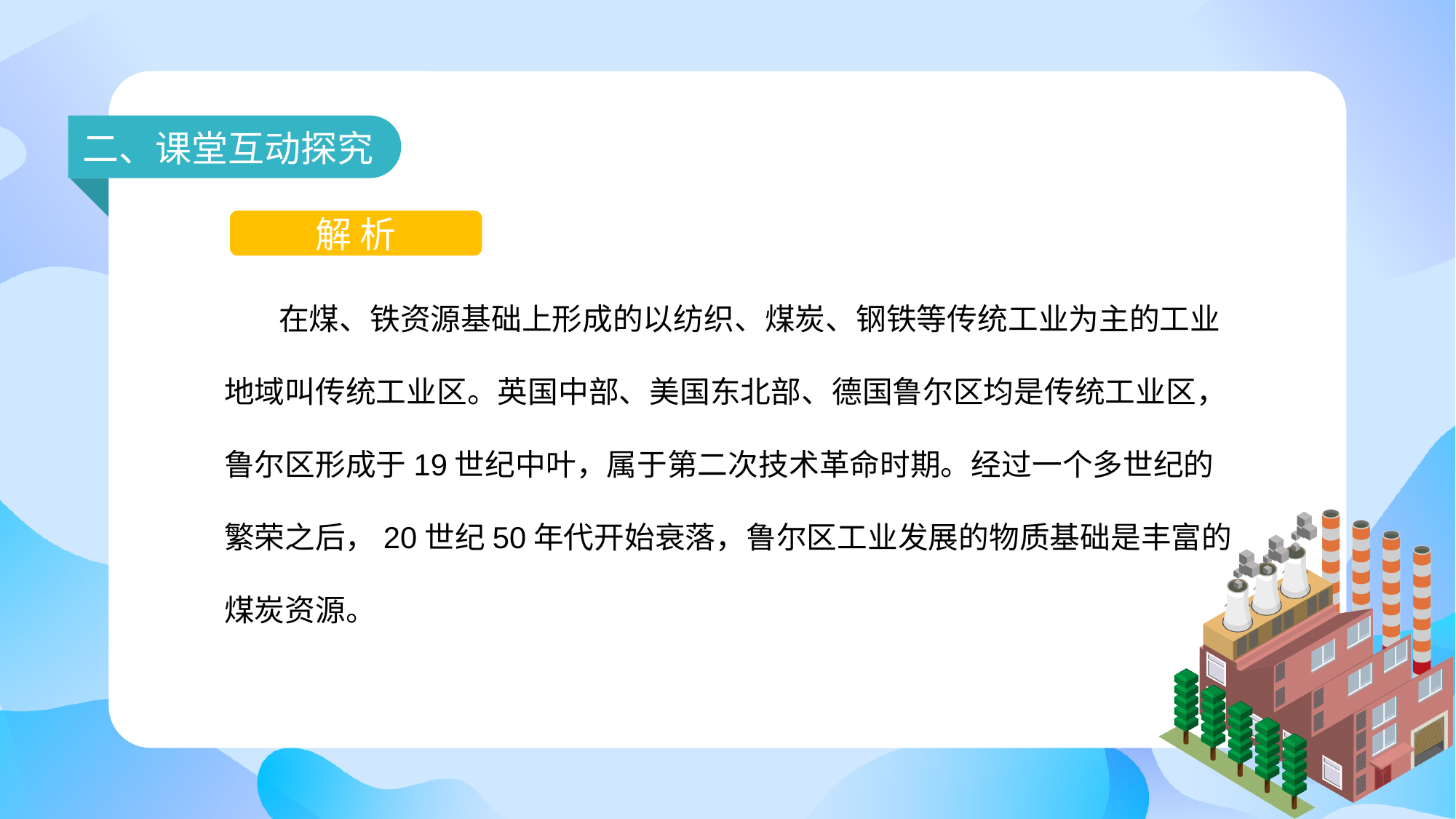

二、课堂互动探究
解 析
在煤、铁资源基础上形成的以纺织、煤炭、钢铁等传统工业为主的工业地域叫传统工业区。英国中部、美国东北部、德国鲁尔区均是传统工业区，鲁尔区形成于19世纪中叶，属于第二次技术革命时期。经过一个多世纪的繁荣之后，20世纪50年代开始衰落，鲁尔区工业发展的物质基础是丰富的煤炭资源。